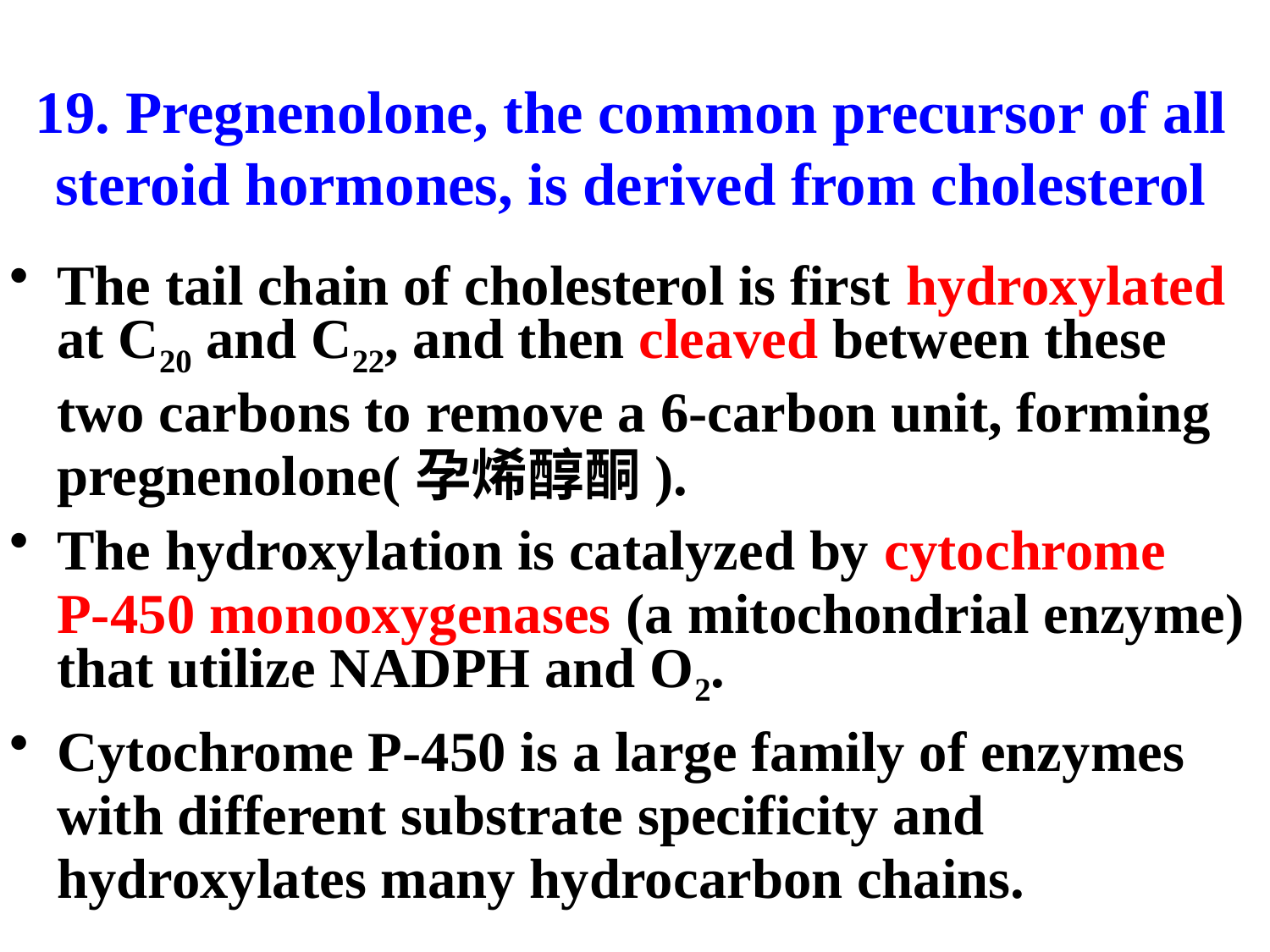

# 19. Pregnenolone, the common precursor of all steroid hormones, is derived from cholesterol
The tail chain of cholesterol is first hydroxylated at C20 and C22, and then cleaved between these two carbons to remove a 6-carbon unit, forming pregnenolone(孕烯醇酮).
The hydroxylation is catalyzed by cytochrome   P-450 monooxygenases (a mitochondrial enzyme) that utilize NADPH and O2.
Cytochrome P-450 is a large family of enzymes with different substrate specificity and hydroxylates many hydrocarbon chains.